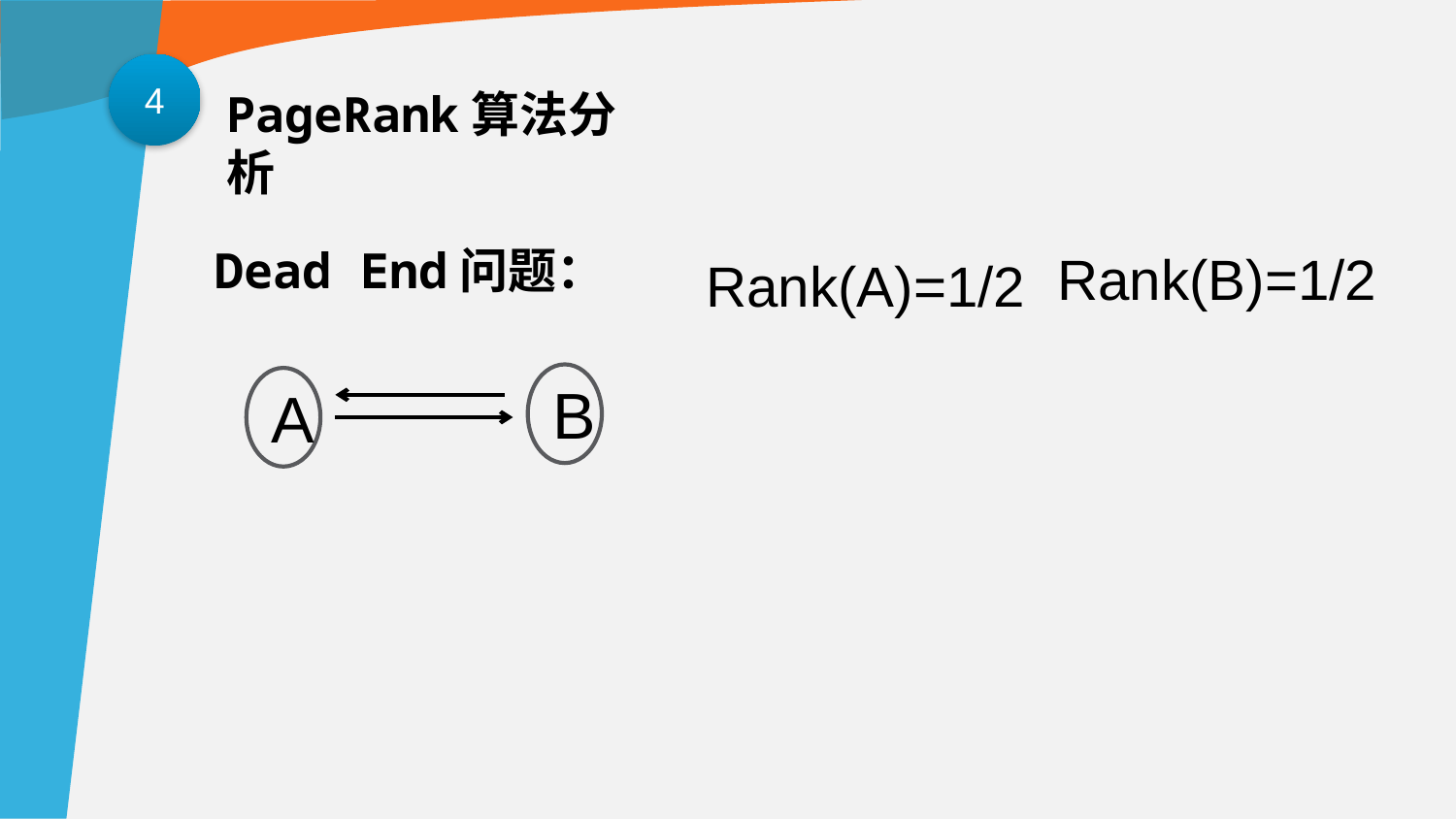

4
PageRank算法分析
Dead End问题：
Rank(B)=1/2
Rank(A)=1/2
B
A